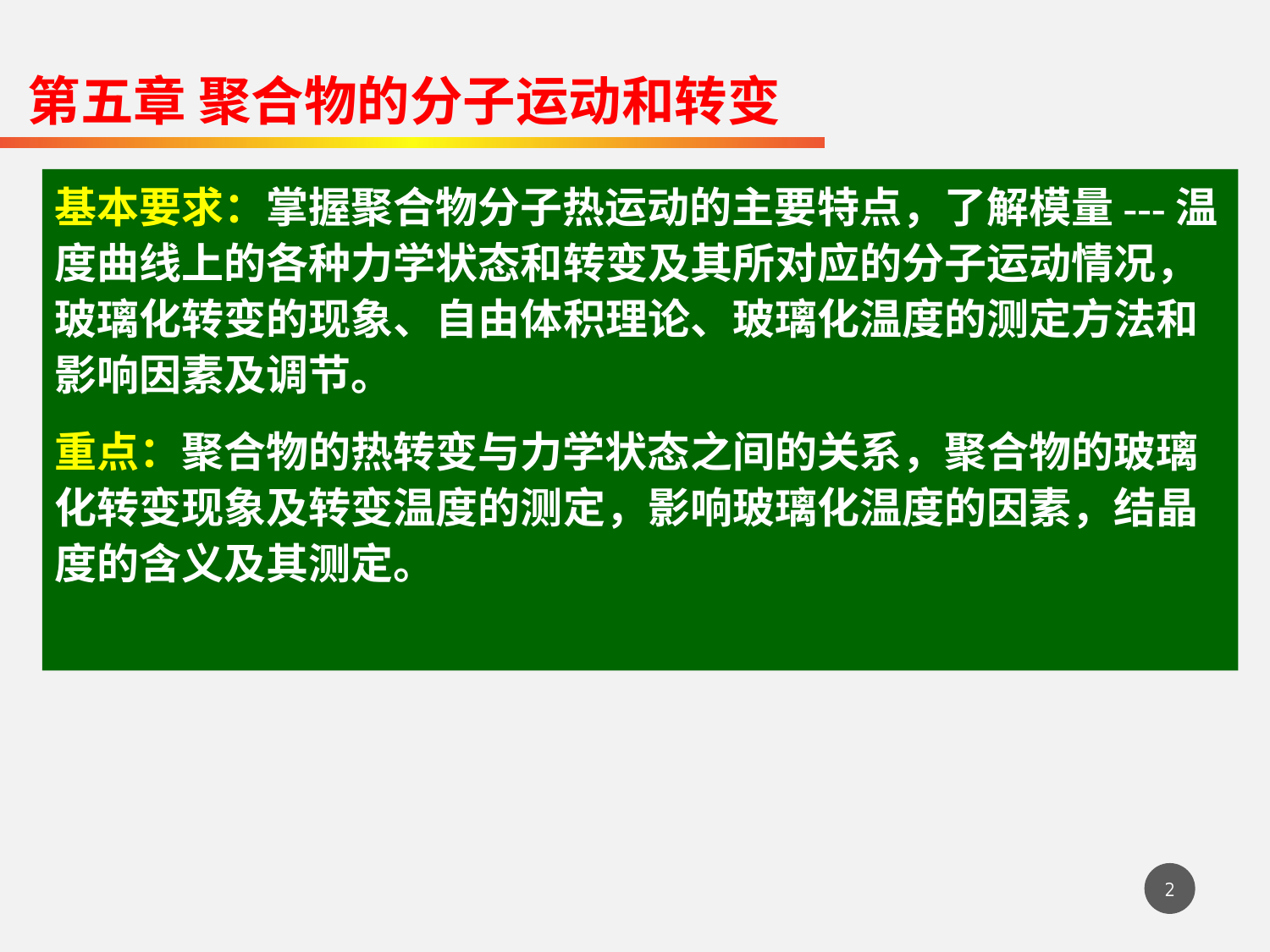

第五章 聚合物的分子运动和转变
基本要求：掌握聚合物分子热运动的主要特点，了解模量---温度曲线上的各种力学状态和转变及其所对应的分子运动情况，玻璃化转变的现象、自由体积理论、玻璃化温度的测定方法和影响因素及调节。
重点：聚合物的热转变与力学状态之间的关系，聚合物的玻璃化转变现象及转变温度的测定，影响玻璃化温度的因素，结晶度的含义及其测定。

2